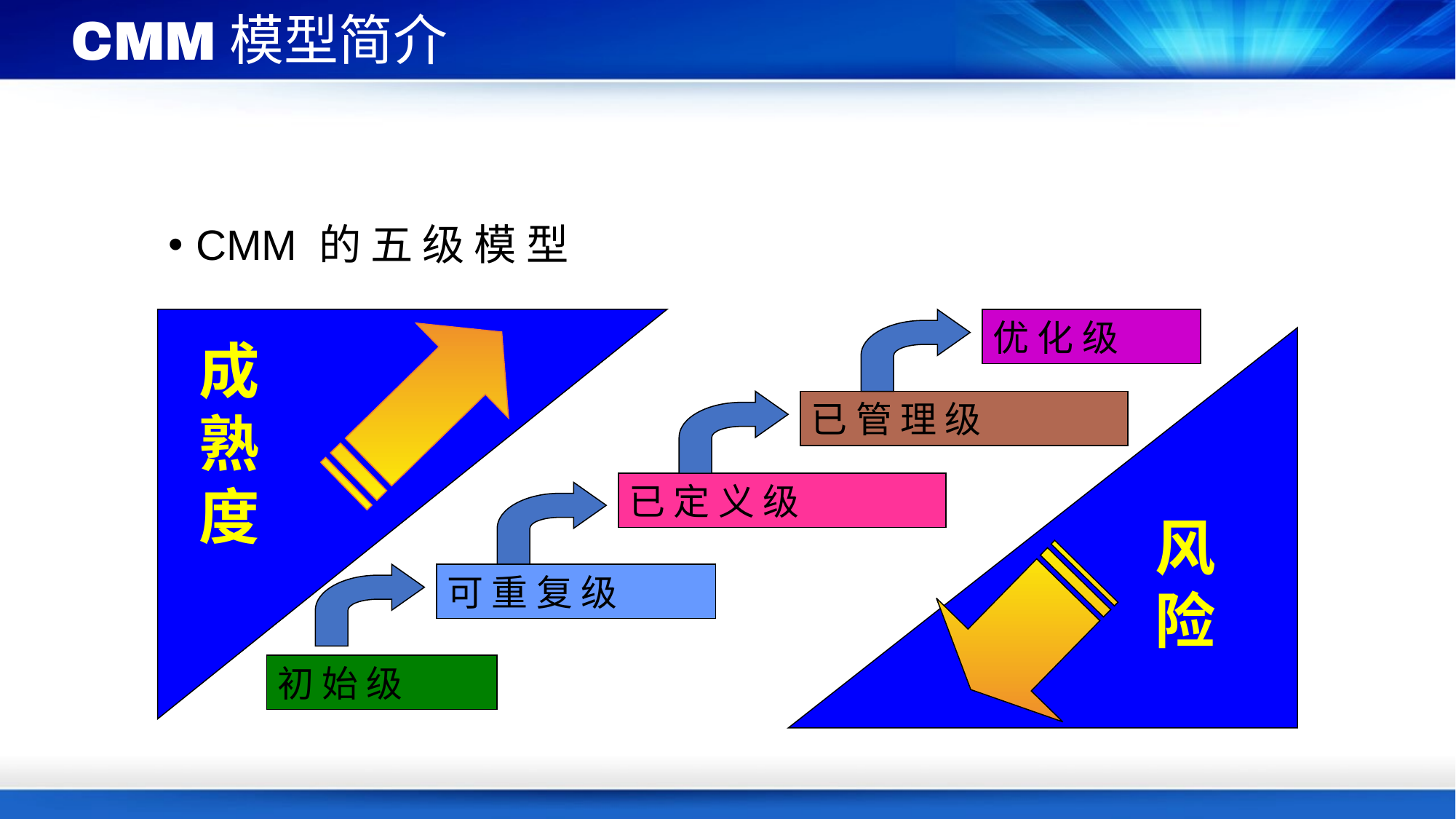

# CMM模型简介
CMM 的 五 级 模 型

优 化 级

已 管 理 级
已 定 义 级

可 重 复 级
初 始 级
成
熟
度

风
险